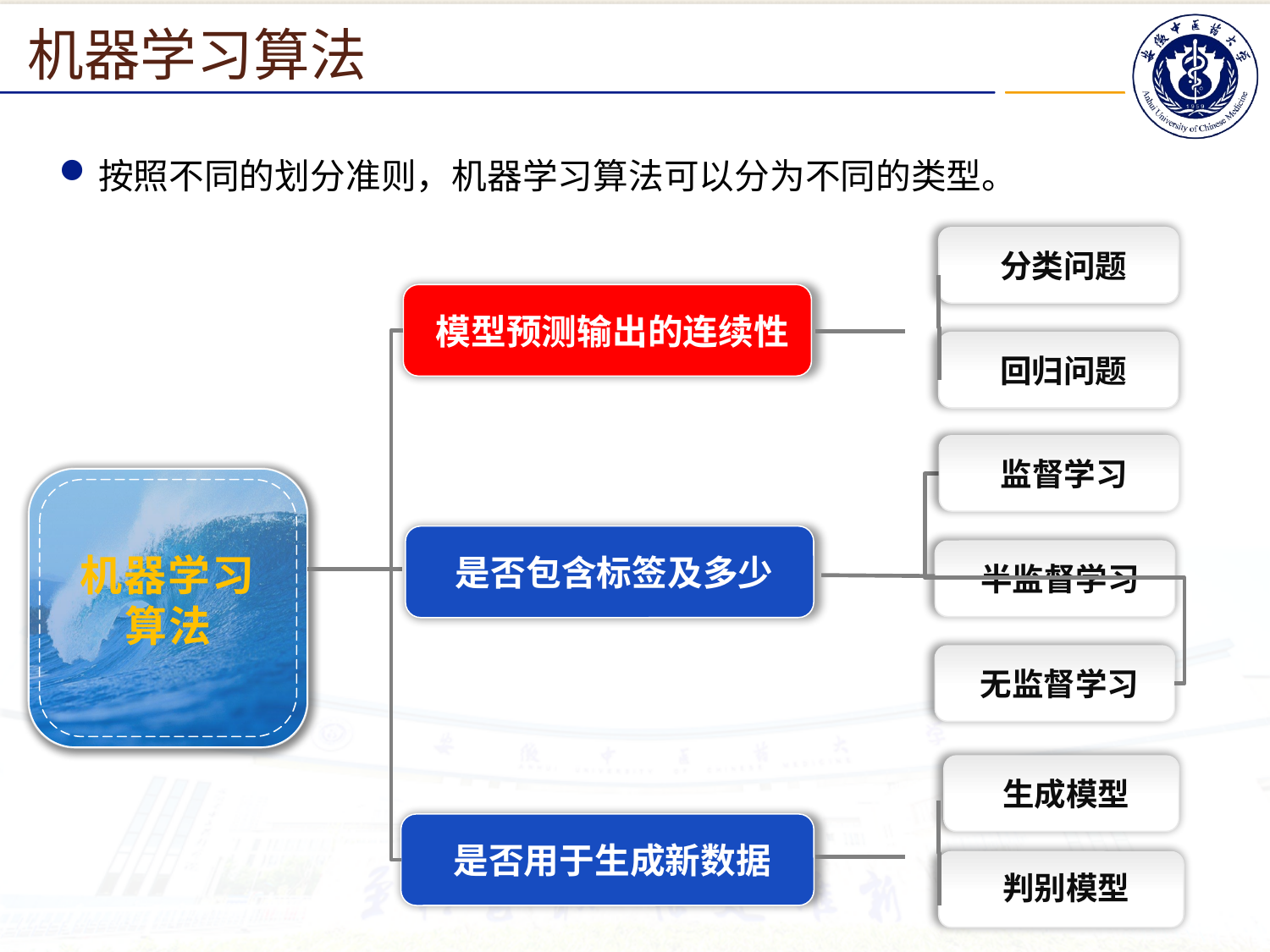

机器学习算法
按照不同的划分准则，机器学习算法可以分为不同的类型。
分类问题
模型预测输出的连续性
回归问题
监督学习

机器学习算法
是否包含标签及多少
半监督学习
无监督学习
生成模型
是否用于生成新数据
判别模型